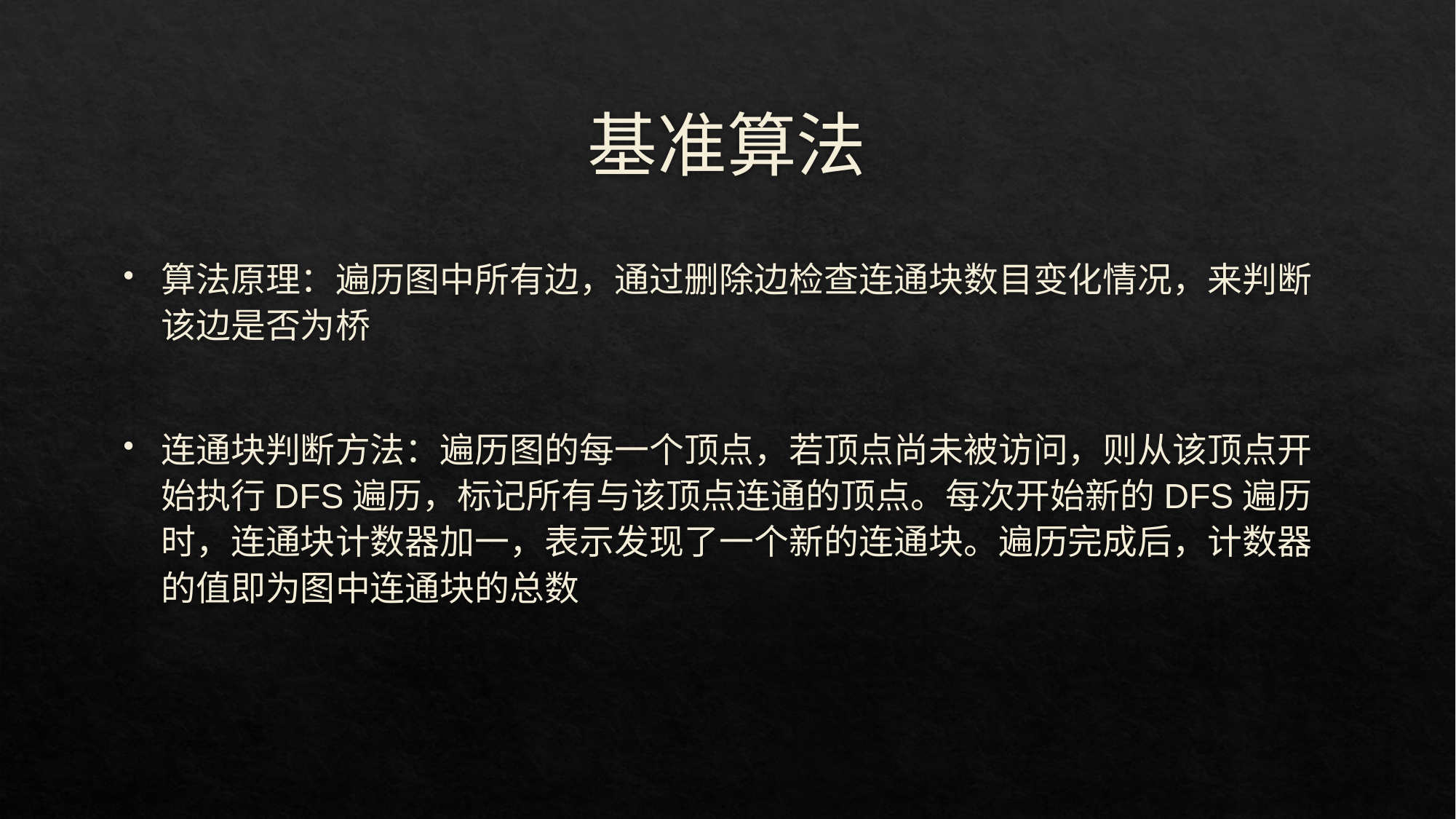

# 基准算法
算法原理：遍历图中所有边，通过删除边检查连通块数目变化情况，来判断该边是否为桥

连通块判断方法：遍历图的每一个顶点，若顶点尚未被访问，则从该顶点开始执行DFS遍历，标记所有与该顶点连通的顶点。每次开始新的DFS遍历时，连通块计数器加一，表示发现了一个新的连通块。遍历完成后，计数器的值即为图中连通块的总数